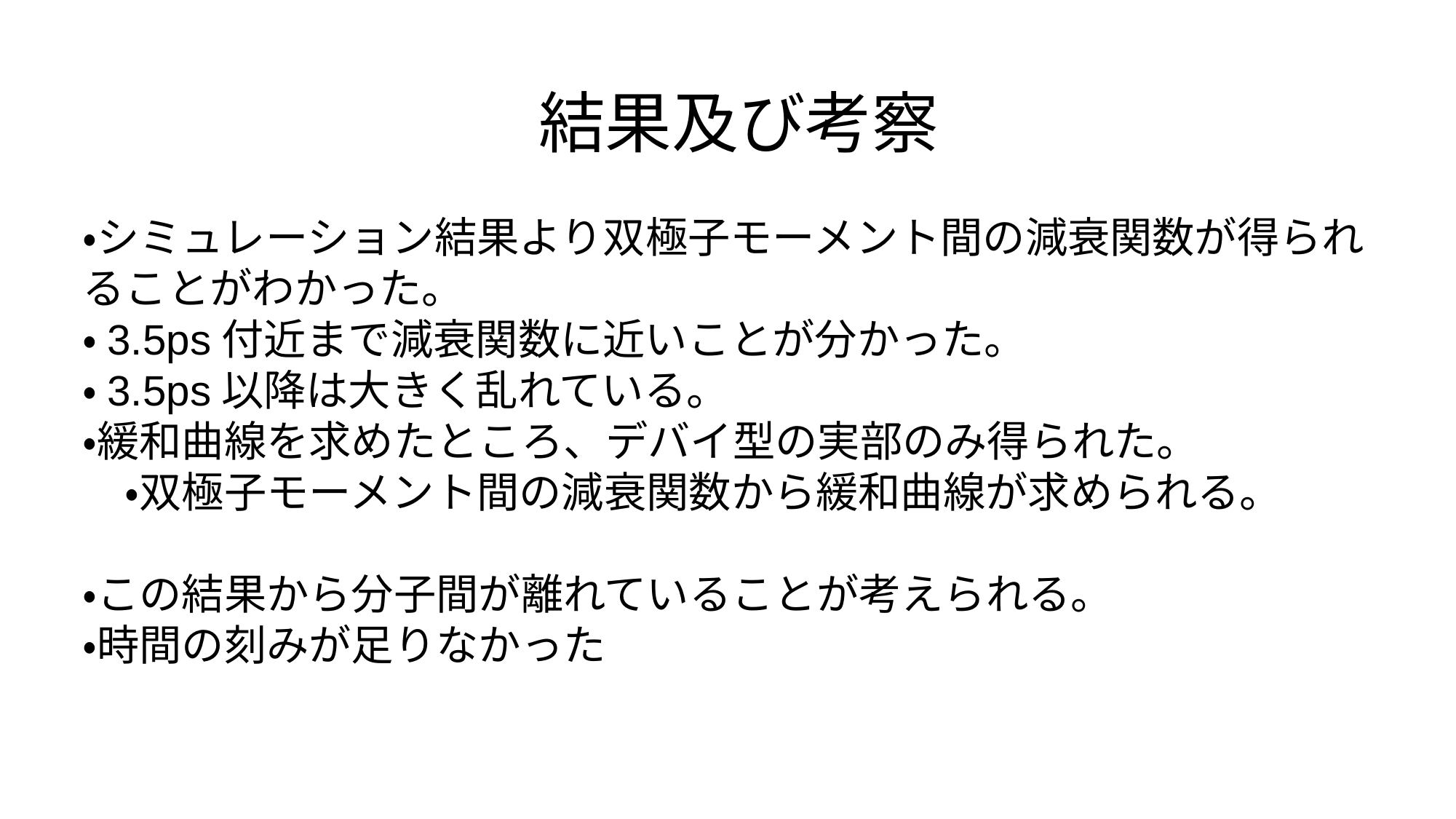

# 結果及び考察
・シミュレーション結果より双極子モーメント間の減衰関数が得られることがわかった。
・3.5ps付近まで減衰関数に近いことが分かった。
・3.5ps以降は大きく乱れている。
・緩和曲線を求めたところ、デバイ型の実部のみ得られた。
　・双極子モーメント間の減衰関数から緩和曲線が求められる。

・この結果から分子間が離れていることが考えられる。
・時間の刻みが足りなかった